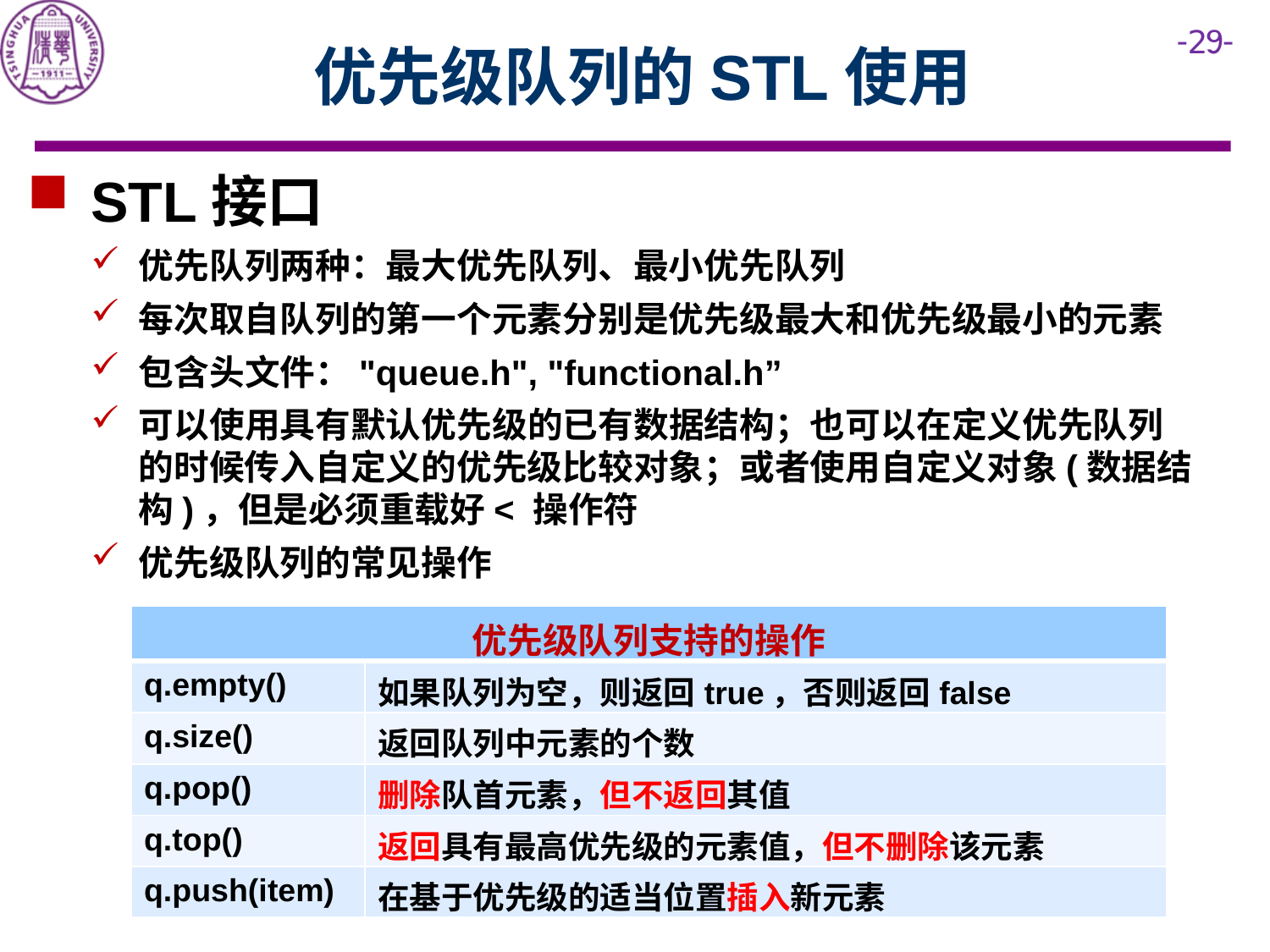

# 优先级队列的STL使用
 STL接口
优先队列两种：最大优先队列、最小优先队列
每次取自队列的第一个元素分别是优先级最大和优先级最小的元素
包含头文件："queue.h", "functional.h”
可以使用具有默认优先级的已有数据结构；也可以在定义优先队列的时候传入自定义的优先级比较对象；或者使用自定义对象(数据结构)，但是必须重载好< 操作符
优先级队列的常见操作

| 优先级队列支持的操作 |  |
| --- | --- |
| q.empty() | 如果队列为空，则返回true，否则返回false |
| q.size() | 返回队列中元素的个数 |
| q.pop() | 删除队首元素，但不返回其值 |
| q.top() | 返回具有最高优先级的元素值，但不删除该元素 |
| q.push(item) | 在基于优先级的适当位置插入新元素 |